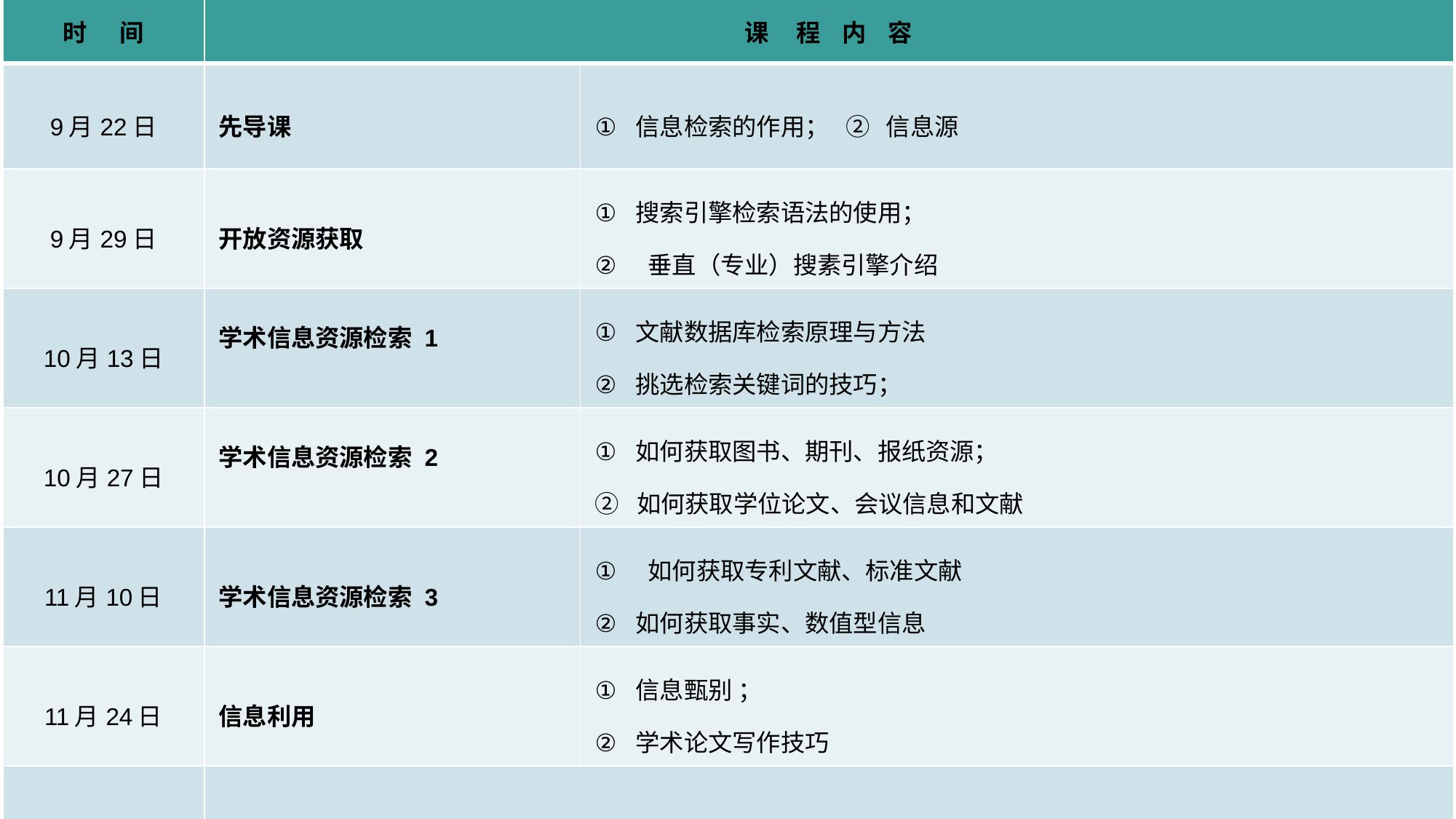

| 时 间 | 课 程 内 容 |  |
| --- | --- | --- |
| 9月22日 | 先导课 | 信息检索的作用； ② 信息源 |
| 9月29日 | 开放资源获取 | 搜索引擎检索语法的使用； 垂直（专业）搜素引擎介绍 |
| 10月13日 | 学术信息资源检索 1 | 文献数据库检索原理与方法 挑选检索关键词的技巧； |
| 10月27日 | 学术信息资源检索 2 | 如何获取图书、期刊、报纸资源； ② 如何获取学位论文、会议信息和文献 |
| 11月10日 | 学术信息资源检索 3 | 如何获取专利文献、标准文献 如何获取事实、数值型信息 |
| 11月24日 | 信息利用 | 信息甄别 ； 学术论文写作技巧 |
| 12月8日 | 期末考试 （提交检索报告） |  |